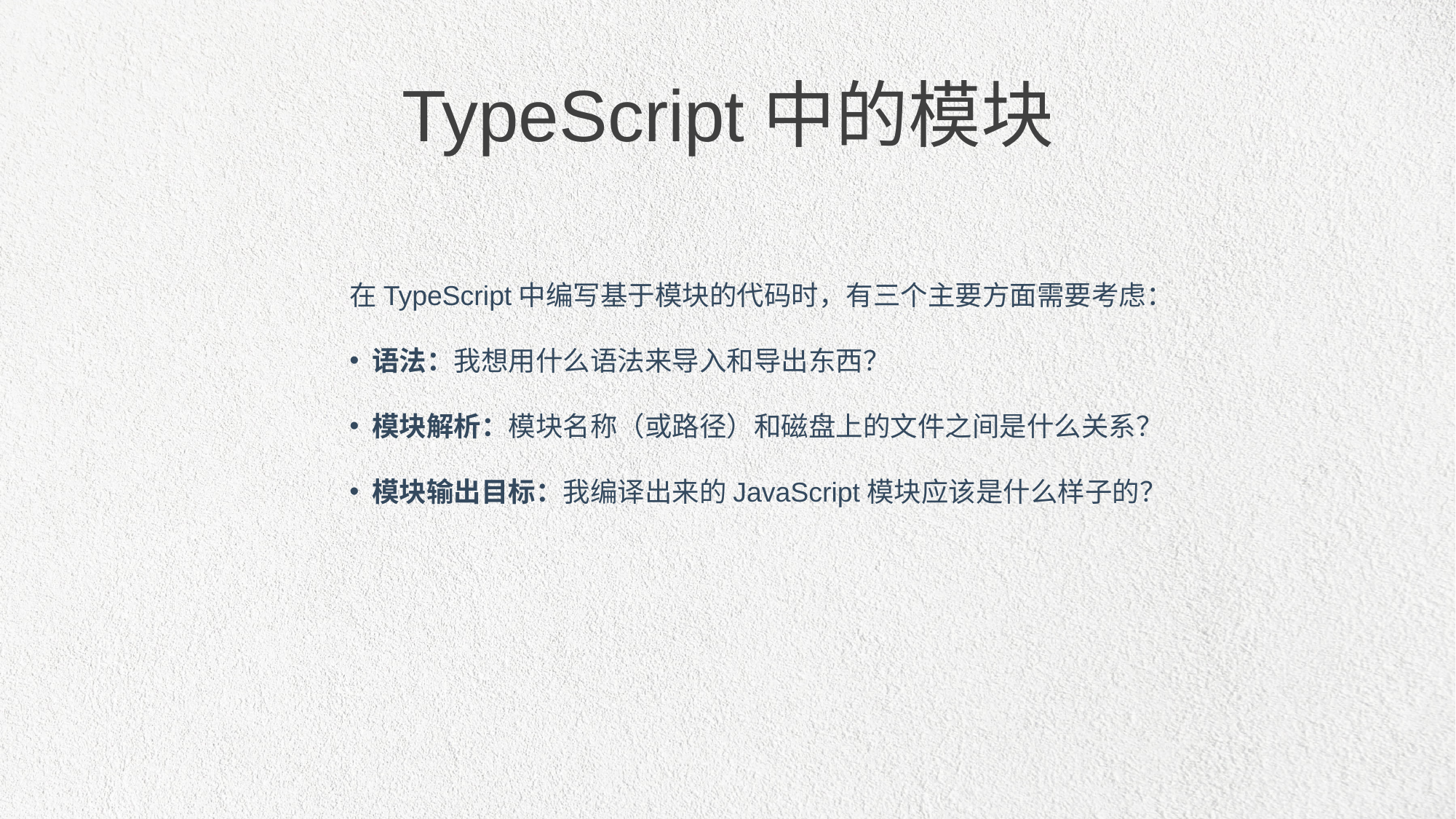

TypeScript中的模块
在TypeScript中编写基于模块的代码时，有三个主要方面需要考虑：
 语法：我想用什么语法来导入和导出东西？
 模块解析：模块名称（或路径）和磁盘上的文件之间是什么关系？
 模块输出目标：我编译出来的JavaScript模块应该是什么样子的？